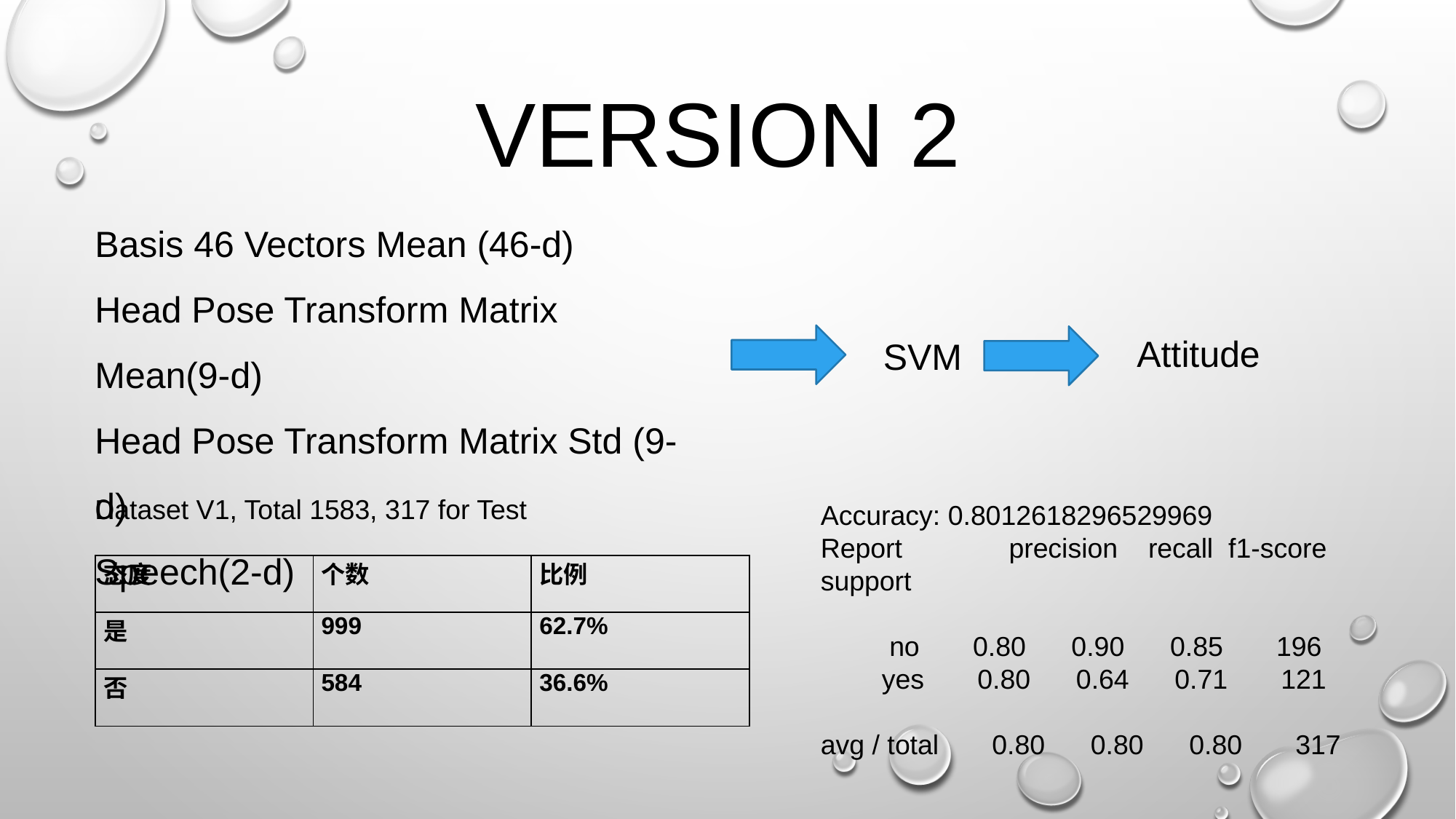

# Version 2
Basis 46 Vectors Mean (46-d)
Head Pose Transform Matrix Mean(9-d)
Head Pose Transform Matrix Std (9-d)
Speech(2-d)

Attitude

SVM
Dataset V1, Total 1583, 317 for Test
Accuracy: 0.8012618296529969
Report              precision    recall  f1-score   support

         no       0.80      0.90      0.85       196
        yes       0.80      0.64      0.71       121

avg / total       0.80      0.80      0.80       317
| 态度 | 个数 | 比例 |
| --- | --- | --- |
| 是 | 999 | 62.7% |
| 否 | 584 | 36.6% |